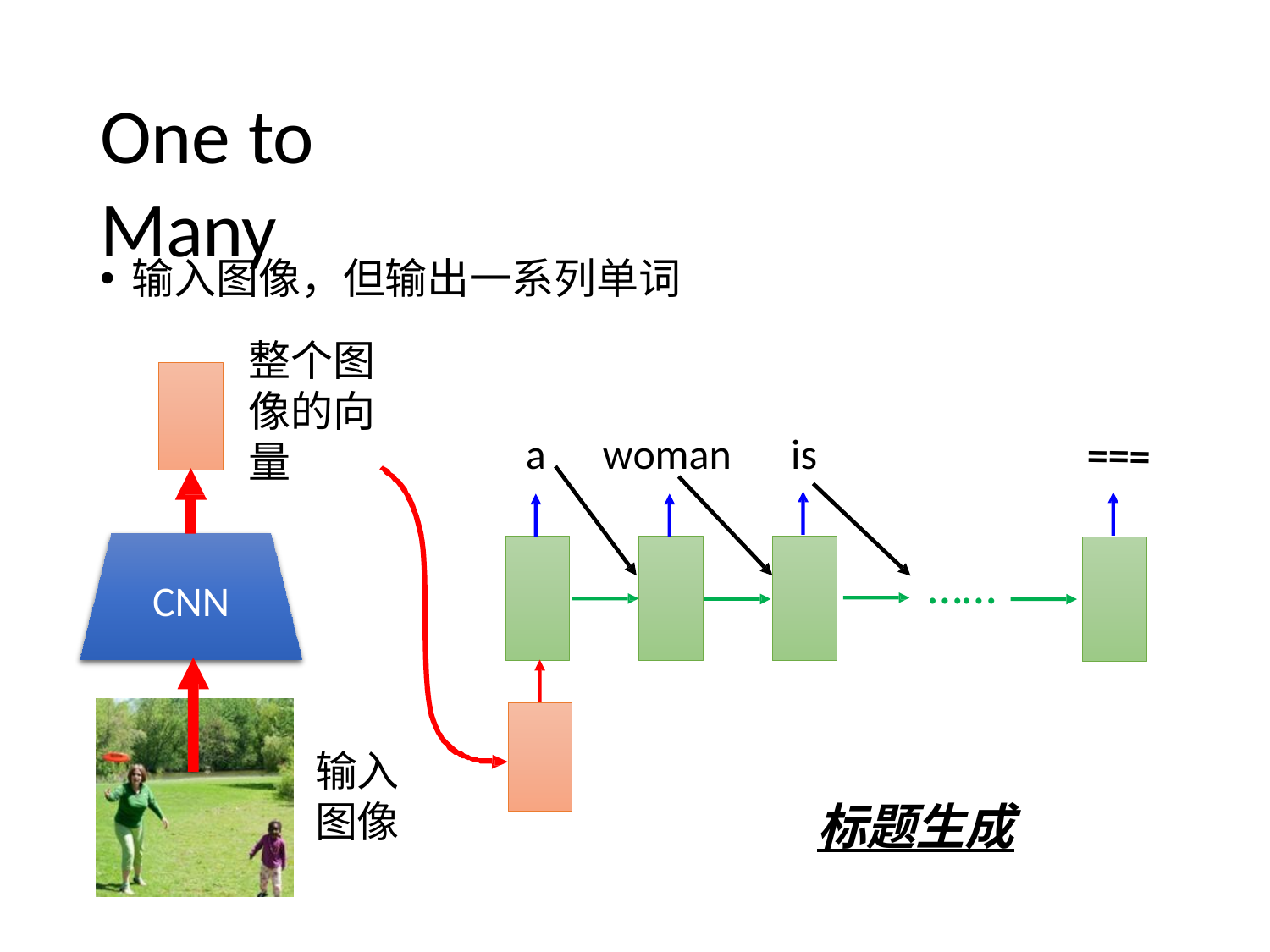

# One to Many
输入图像，但输出一系列单词
整个图像的向量

a	woman	is
===

……

CNN

输入图像
标题生成